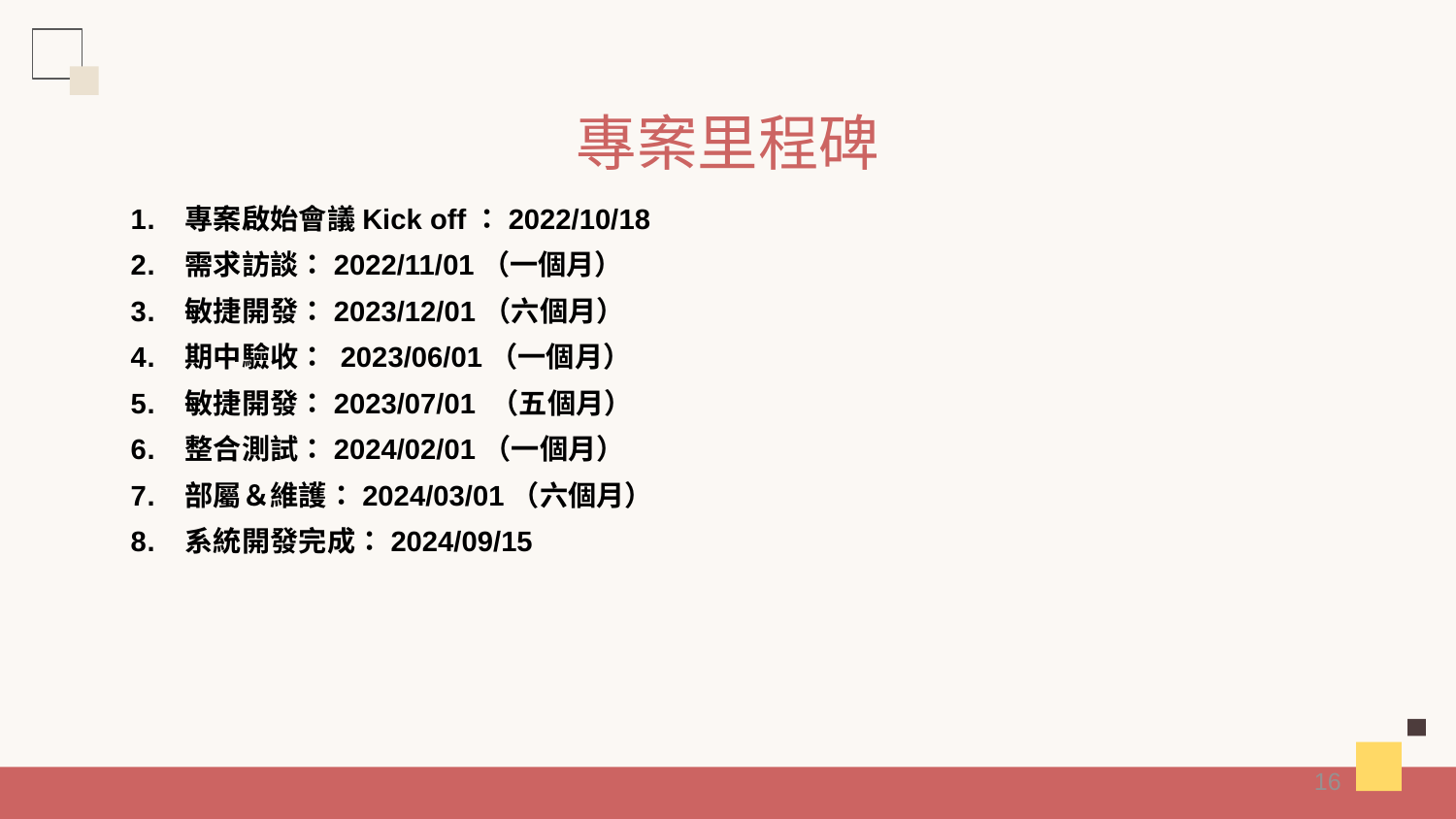

# 專案里程碑
專案啟始會議Kick off：2022/10/18
需求訪談：2022/11/01（一個月）
敏捷開發：2023/12/01（六個月）
期中驗收： 2023/06/01（一個月）
敏捷開發：2023/07/01 （五個月）
整合測試：2024/02/01（一個月）
部屬＆維護：2024/03/01（六個月）
系統開發完成：2024/09/15
16